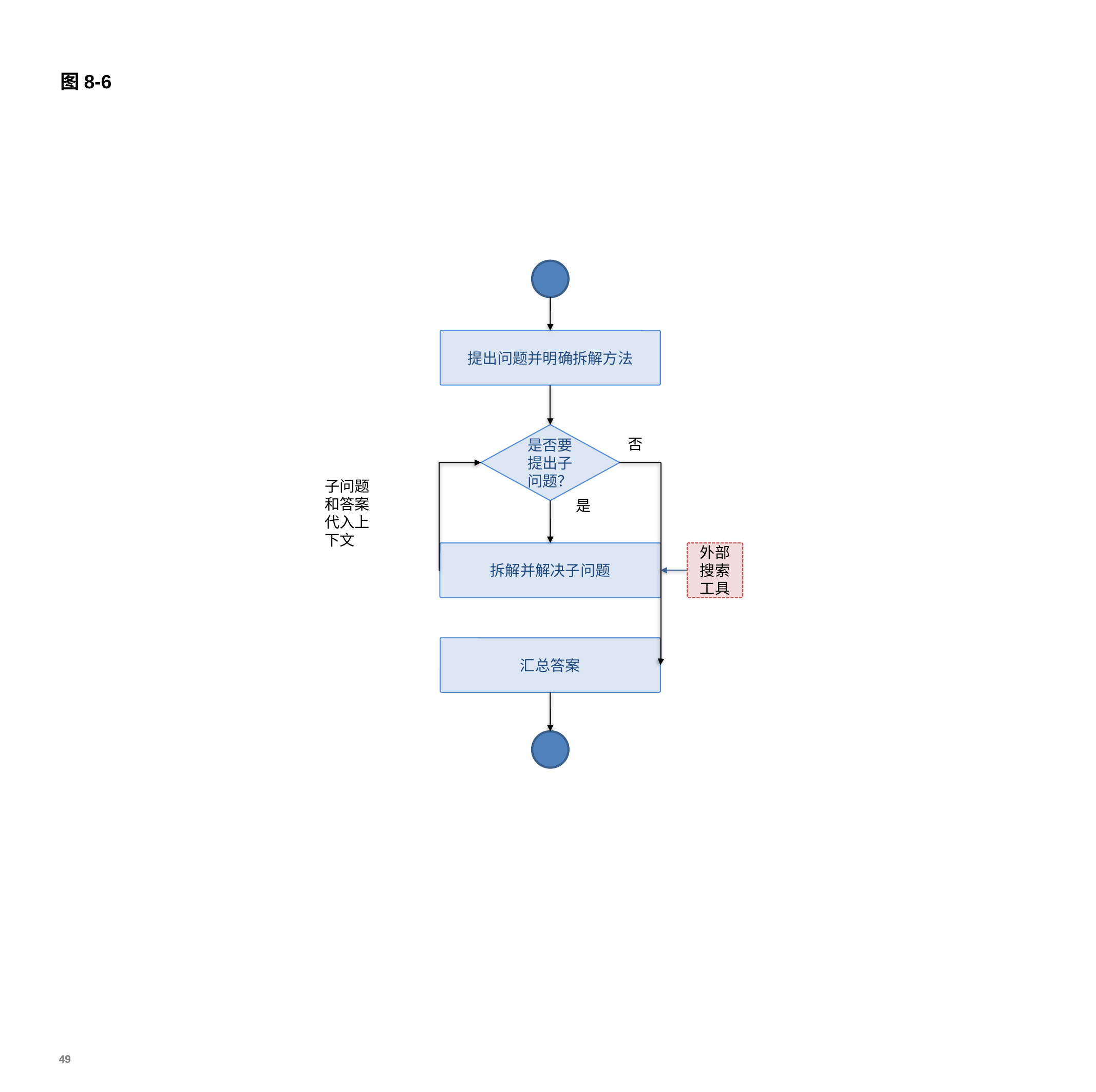

# 图8-6

提出问题并明确拆解方法
是否要提出子问题？
否
子问题和答案代入上下文
是
拆解并解决子问题
外部搜索工具
汇总答案